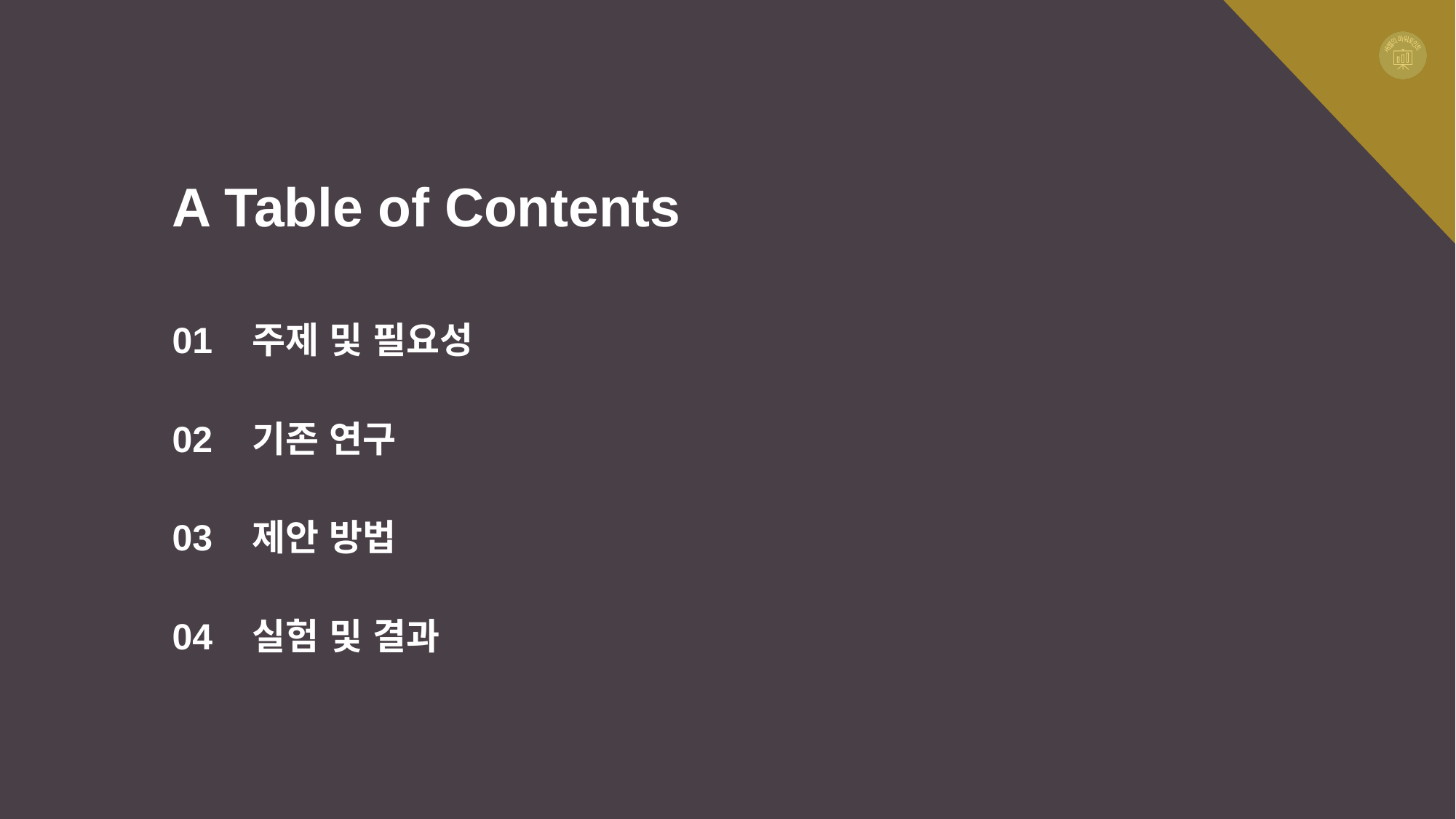

A Table of Contents
01
주제 및 필요성
02
기존 연구
03
제안 방법
04
실험 및 결과